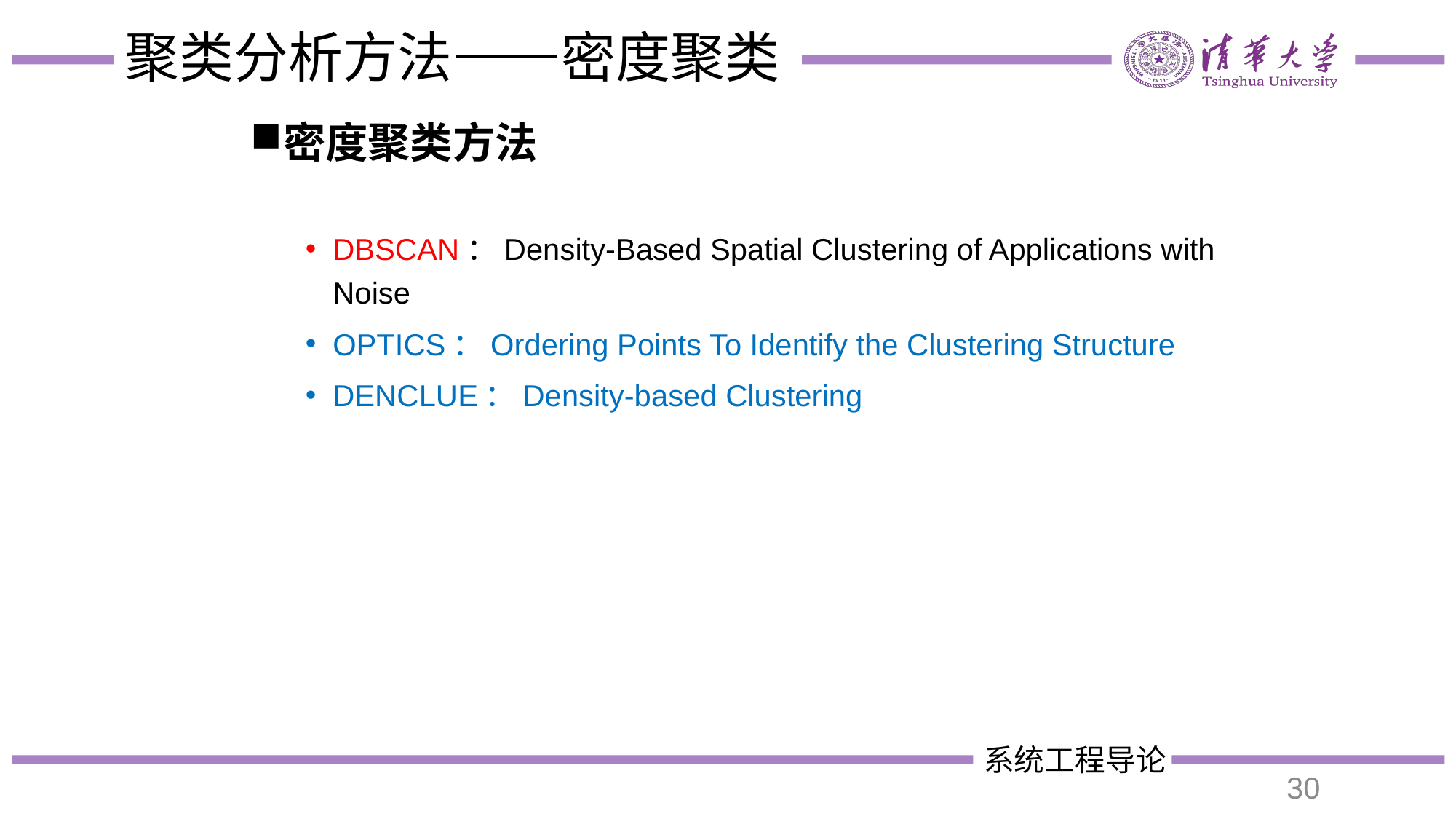

# 聚类分析方法——密度聚类
密度聚类方法

DBSCAN：Density-Based Spatial Clustering of Applications with Noise
OPTICS：Ordering Points To Identify the Clustering Structure
DENCLUE：Density-based Clustering
30